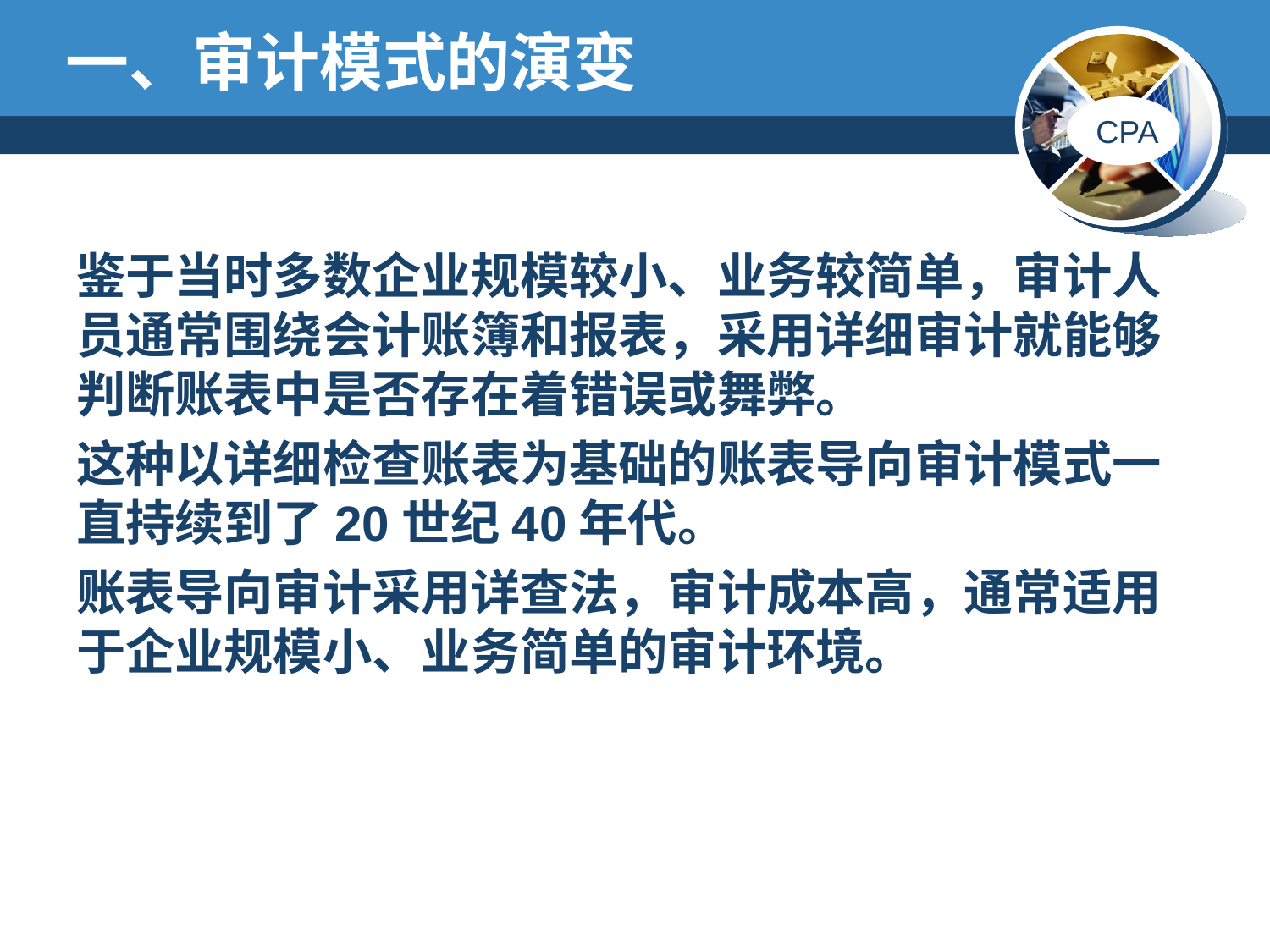

# 一、审计模式的演变

鉴于当时多数企业规模较小、业务较简单，审计人员通常围绕会计账簿和报表，采用详细审计就能够判断账表中是否存在着错误或舞弊。
这种以详细检查账表为基础的账表导向审计模式一直持续到了20世纪40年代。
账表导向审计采用详查法，审计成本高，通常适用于企业规模小、业务简单的审计环境。